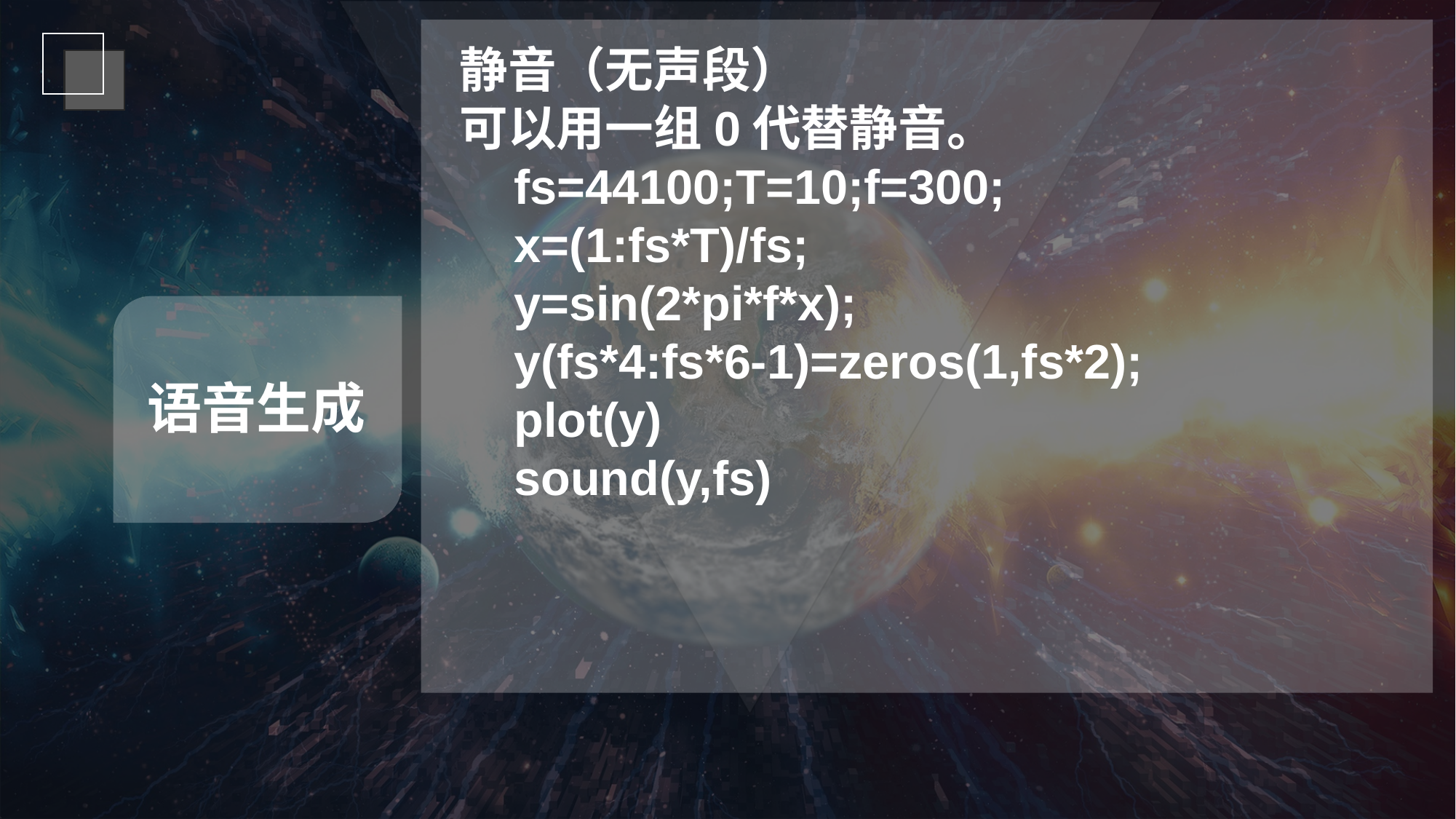

静音（无声段）
可以用一组0代替静音。
fs=44100;T=10;f=300;
x=(1:fs*T)/fs;
y=sin(2*pi*f*x);
y(fs*4:fs*6-1)=zeros(1,fs*2);
plot(y)
sound(y,fs)

语音生成